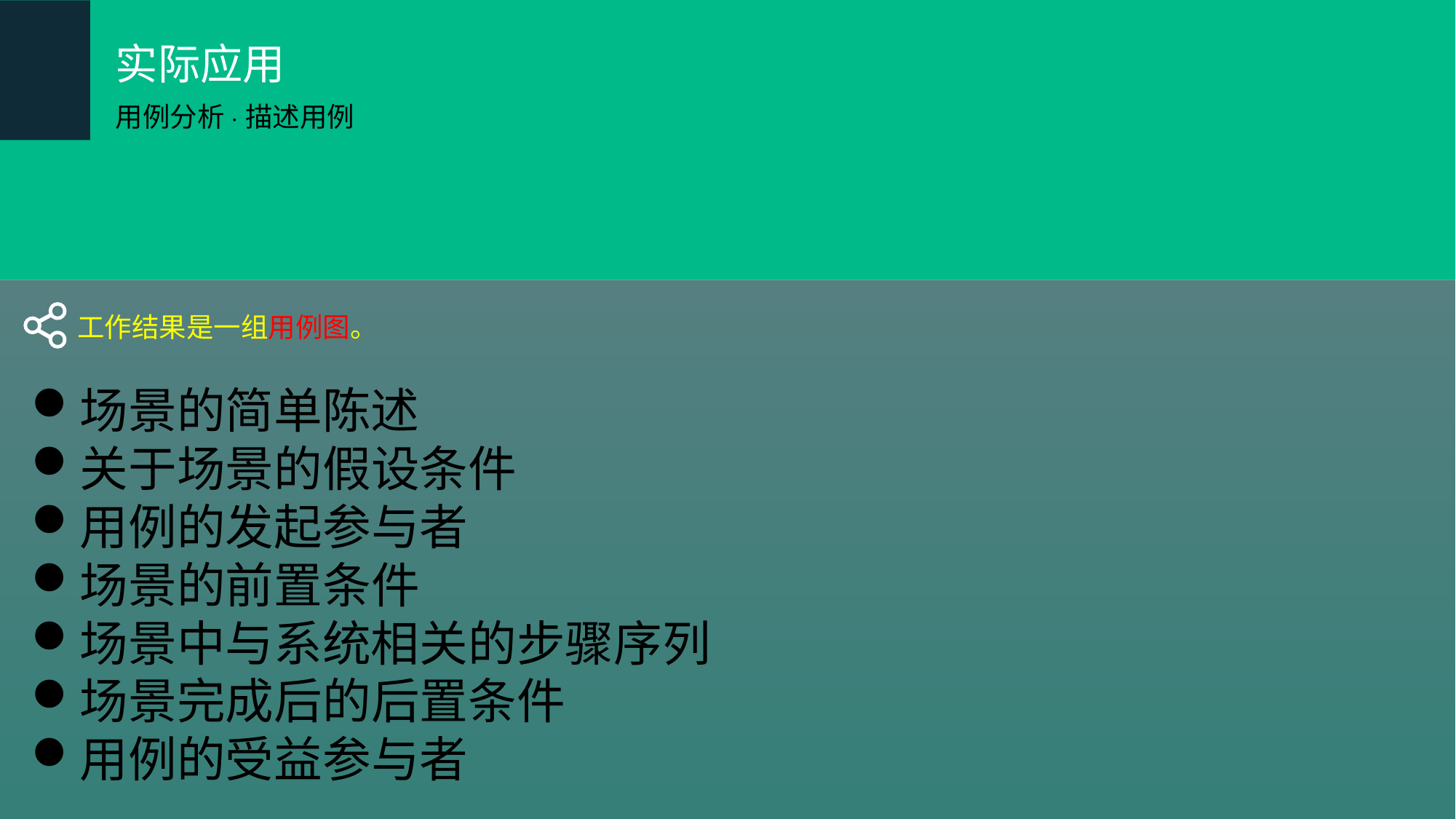

实际应用
用例分析·描述用例

工作结果是一组用例图。
场景的简单陈述
关于场景的假设条件
用例的发起参与者
场景的前置条件
场景中与系统相关的步骤序列
场景完成后的后置条件
用例的受益参与者